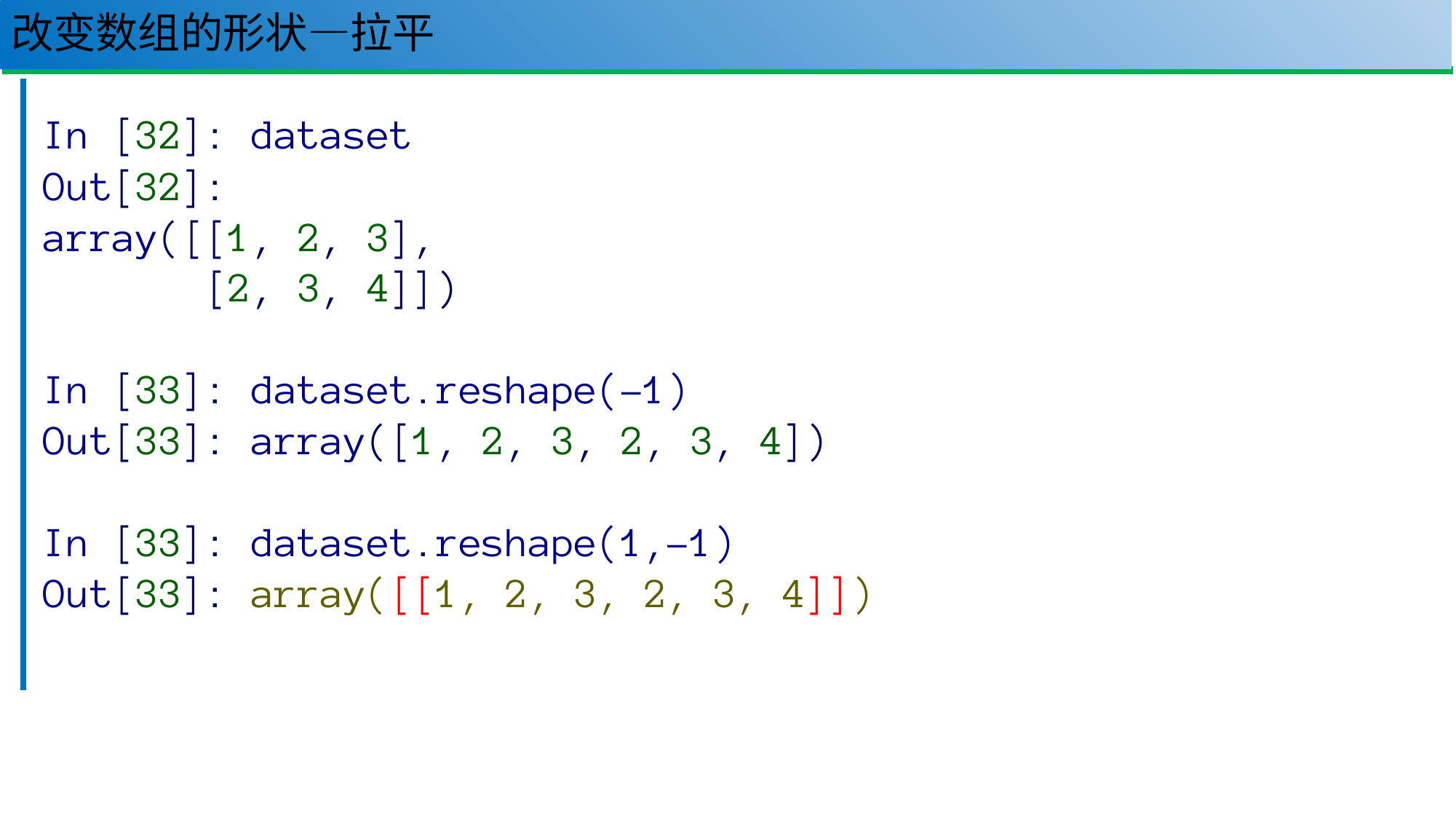

# 改变数组的形状—拉平
70
In [32]: dataset
Out[32]:
array([[1, 2, 3],
       [2, 3, 4]])

In [33]: dataset.reshape(-1)
Out[33]: array([1, 2, 3, 2, 3, 4])

In [33]: dataset.reshape(1,-1)
Out[33]: array([[1, 2, 3, 2, 3, 4]])